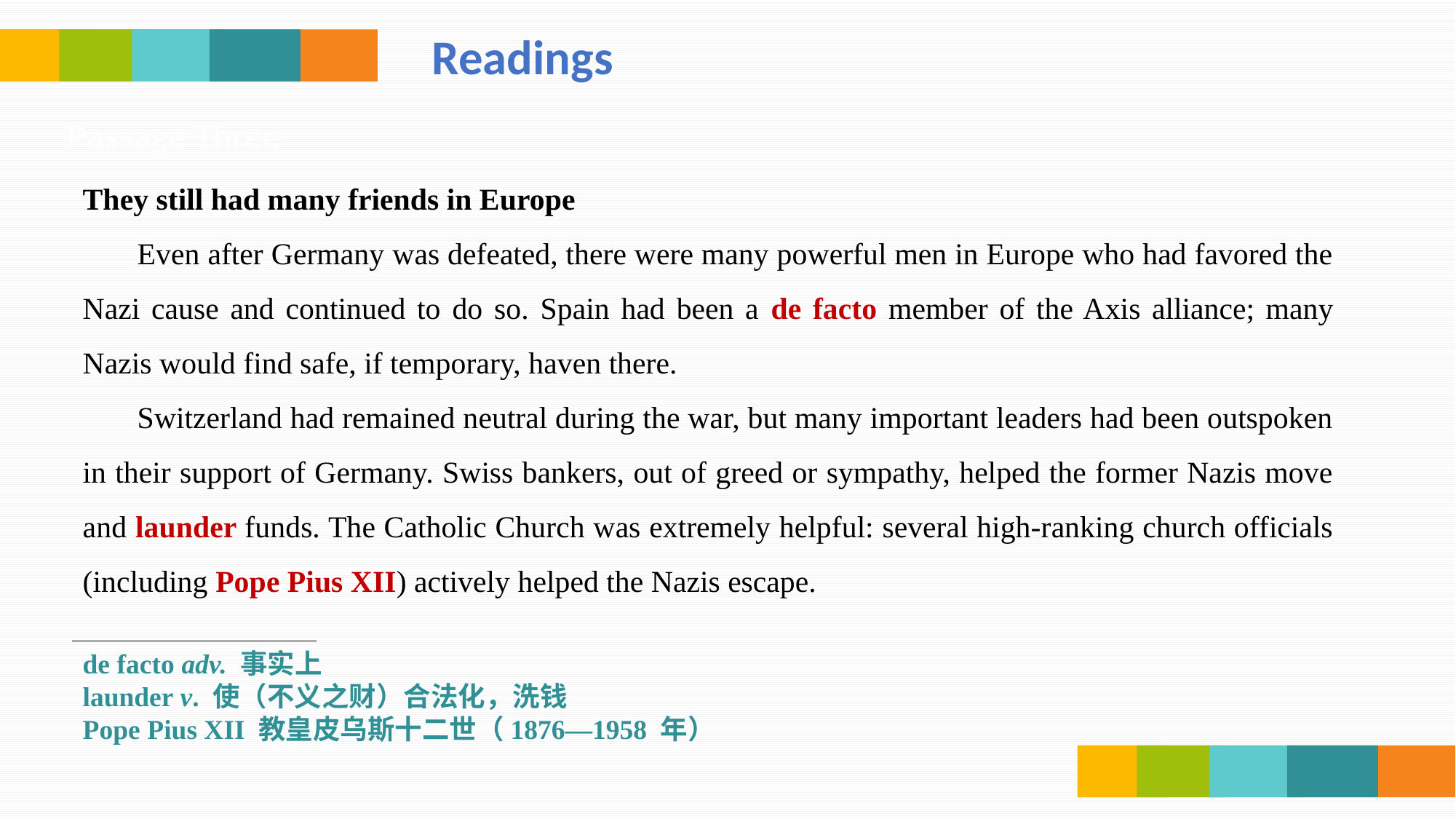

Readings

Passage Three
They still had many friends in Europe
Even after Germany was defeated, there were many powerful men in Europe who had favored the Nazi cause and continued to do so. Spain had been a de facto member of the Axis alliance; many Nazis would find safe, if temporary, haven there.
Switzerland had remained neutral during the war, but many important leaders had been outspoken in their support of Germany. Swiss bankers, out of greed or sympathy, helped the former Nazis move and launder funds. The Catholic Church was extremely helpful: several high-ranking church officials (including Pope Pius XII) actively helped the Nazis escape.
de facto adv. 事实上
launder v. 使（不义之财）合法化，洗钱
Pope Pius XII 教皇皮乌斯十二世（1876—1958 年）